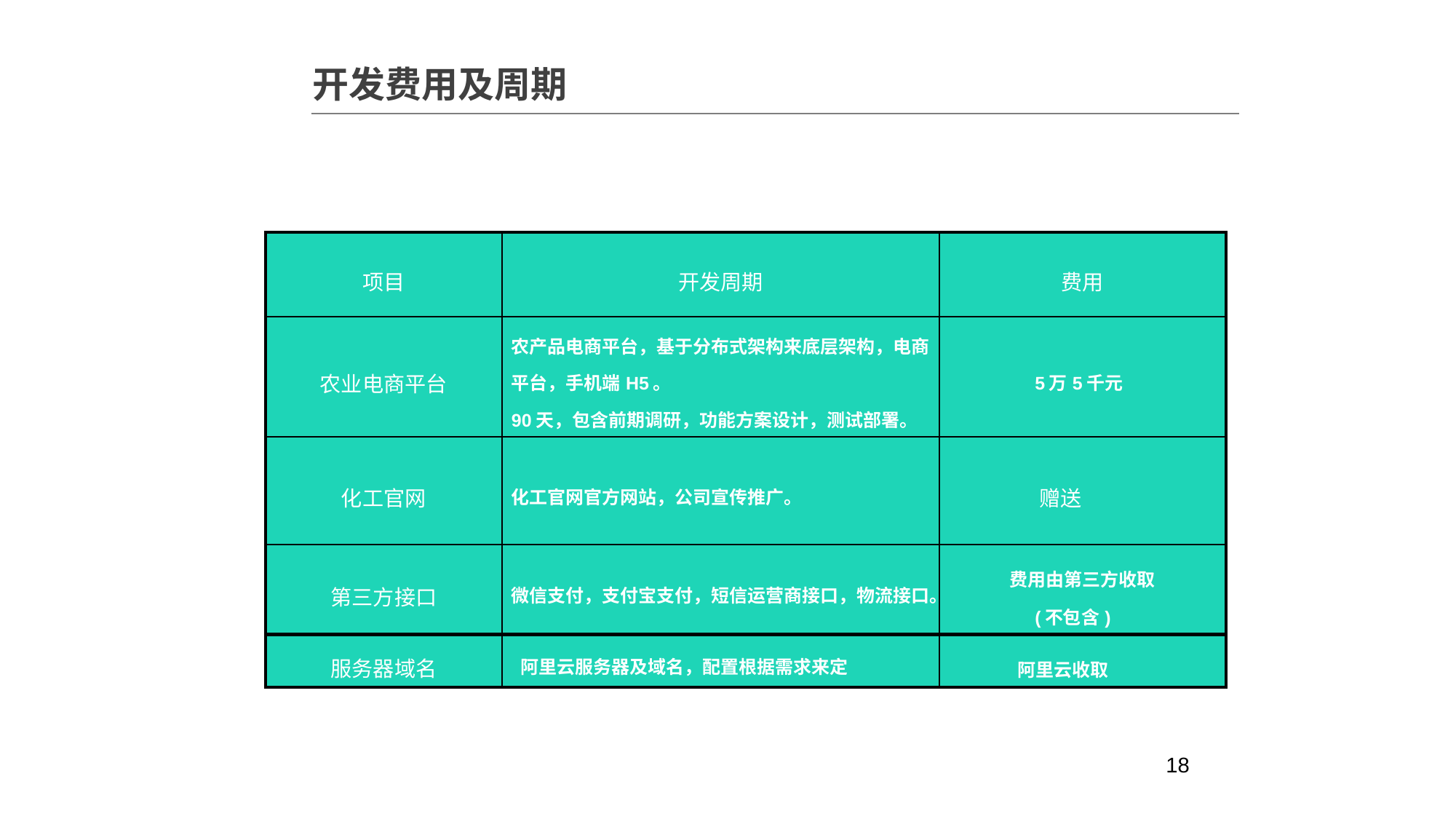

开发费用及周期
| 项目 | 开发周期 | 费用 |
| --- | --- | --- |
| 农业电商平台 | 农产品电商平台，基于分布式架构来底层架构，电商平台，手机端H5。 90天，包含前期调研，功能方案设计，测试部署。 | 5万5千元 |
| 化工官网 | 化工官网官方网站，公司宣传推广。 | 赠送 |
| 第三方接口 | 微信支付，支付宝支付，短信运营商接口，物流接口。 | 费用由第三方收取 (不包含) |
| 服务器域名 | 阿里云服务器及域名，配置根据需求来定 | 阿里云收取 |
18